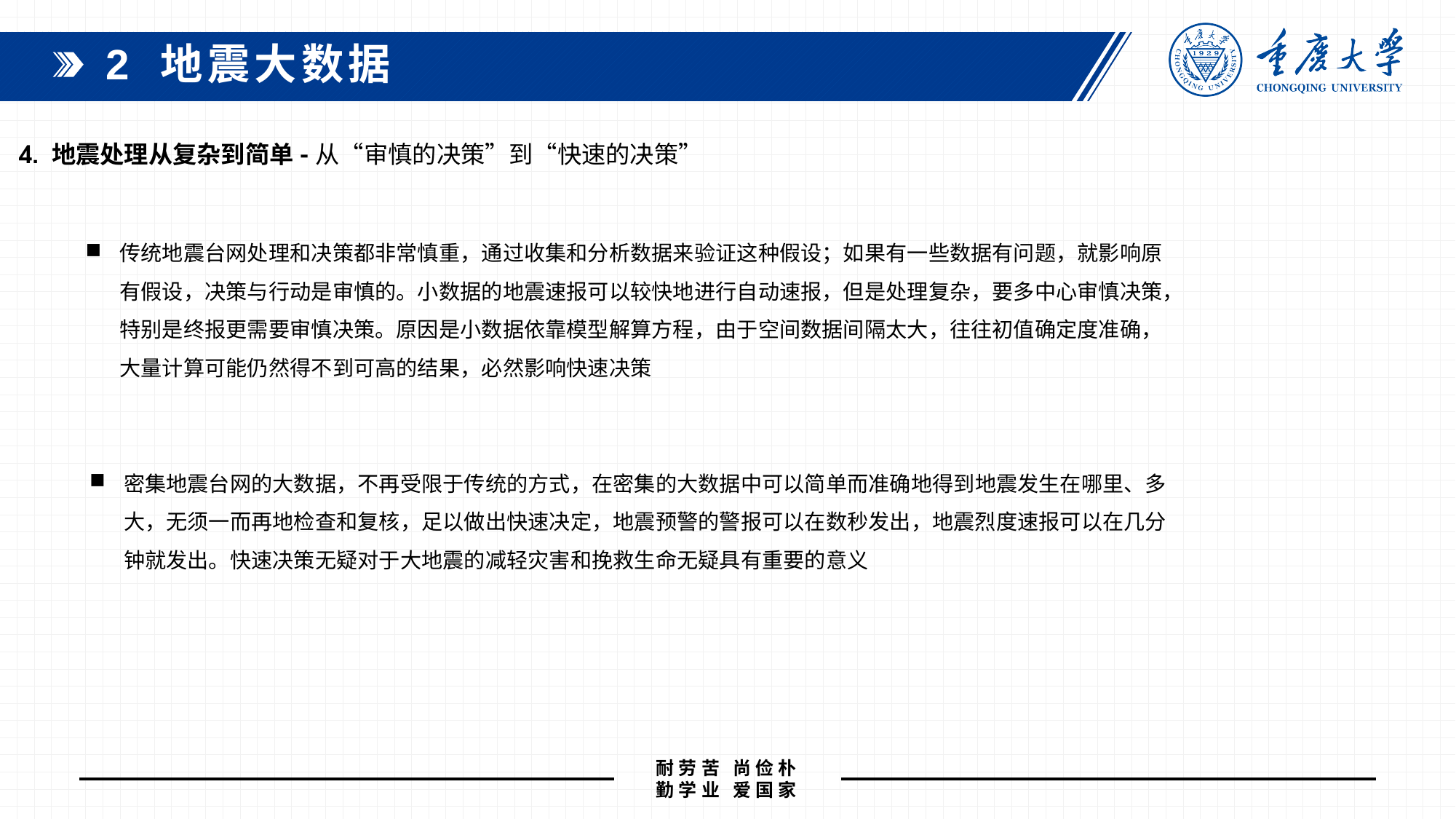

2 地震大数据
4. 地震处理从复杂到简单-从“审慎的决策”到“快速的决策”
传统地震台网处理和决策都非常慎重，通过收集和分析数据来验证这种假设；如果有一些数据有问题，就影响原有假设，决策与行动是审慎的。小数据的地震速报可以较快地进行自动速报，但是处理复杂，要多中心审慎决策，特别是终报更需要审慎决策。原因是小数据依靠模型解算方程，由于空间数据间隔太大，往往初值确定度准确，大量计算可能仍然得不到可高的结果，必然影响快速决策

密集地震台网的大数据，不再受限于传统的方式，在密集的大数据中可以简单而准确地得到地震发生在哪里、多大，无须一而再地检查和复核，足以做出快速决定，地震预警的警报可以在数秒发出，地震烈度速报可以在几分钟就发出。快速决策无疑对于大地震的减轻灾害和挽救生命无疑具有重要的意义